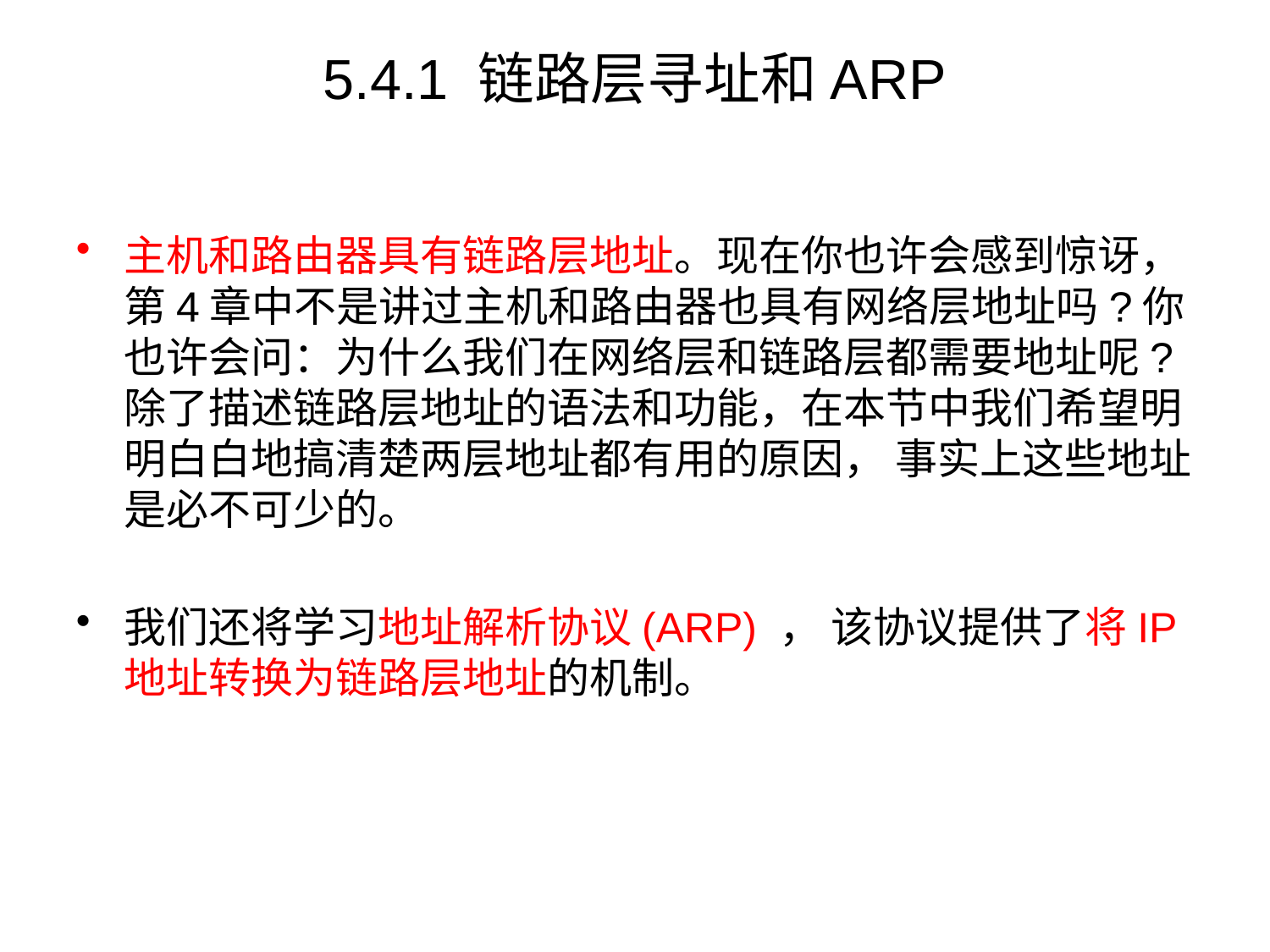

# 5.4.1 链路层寻址和ARP
主机和路由器具有链路层地址。现在你也许会感到惊讶，第4章中不是讲过主机和路由器也具有网络层地址吗?你也许会问：为什么我们在网络层和链路层都需要地址呢?除了描述链路层地址的语法和功能，在本节中我们希望明明白白地搞清楚两层地址都有用的原因， 事实上这些地址是必不可少的。

我们还将学习地址解析协议(ARP) ， 该协议提供了将IP地址转换为链路层地址的机制。